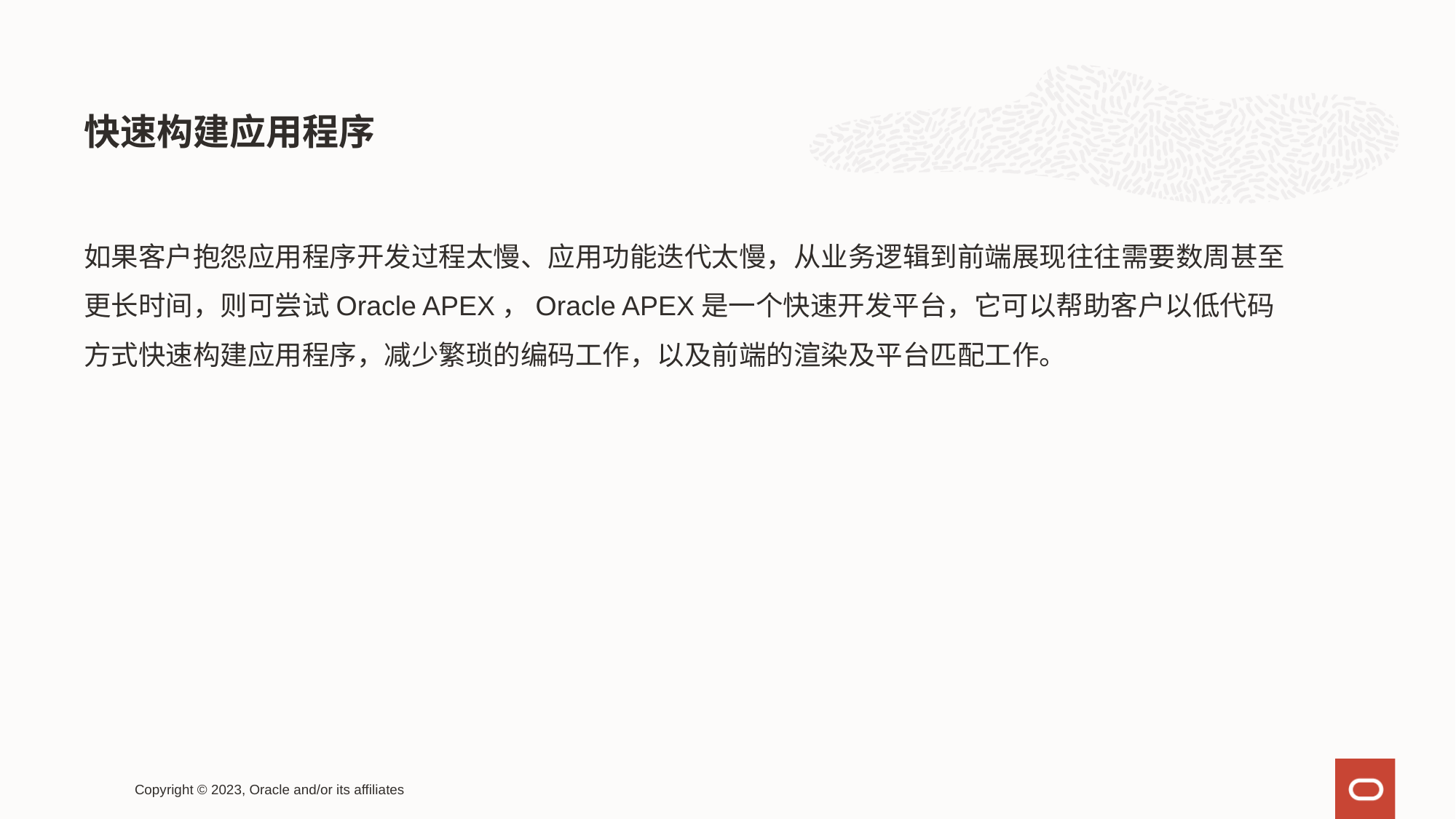

快速构建应用程序
如果客户抱怨应用程序开发过程太慢、应用功能迭代太慢，从业务逻辑到前端展现往往需要数周甚至更长时间，则可尝试Oracle APEX，Oracle APEX是一个快速开发平台，它可以帮助客户以低代码方式快速构建应用程序，减少繁琐的编码工作，以及前端的渲染及平台匹配工作。
Copyright © 2023, Oracle and/or its affiliates